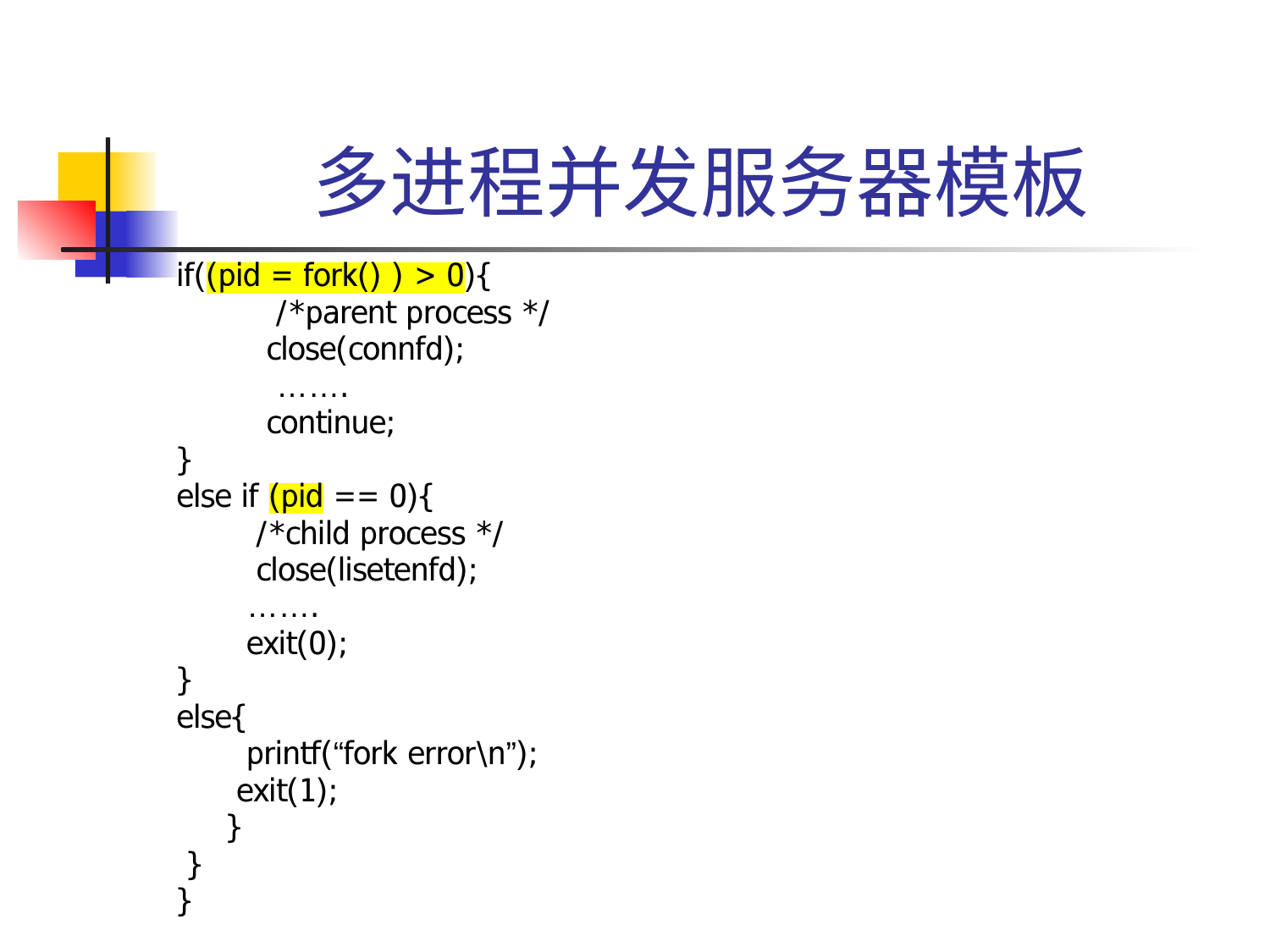

# 多进程并发服务器模板
if((pid = fork() ) > 0){
          /*parent process */
         close(connfd);
          …….
         continue;
}
else if (pid == 0){
        /*child process */
        close(lisetenfd);
       …….
       exit(0);
}
else{
       printf(“fork error\n”);
      exit(1);
     }
 }
}